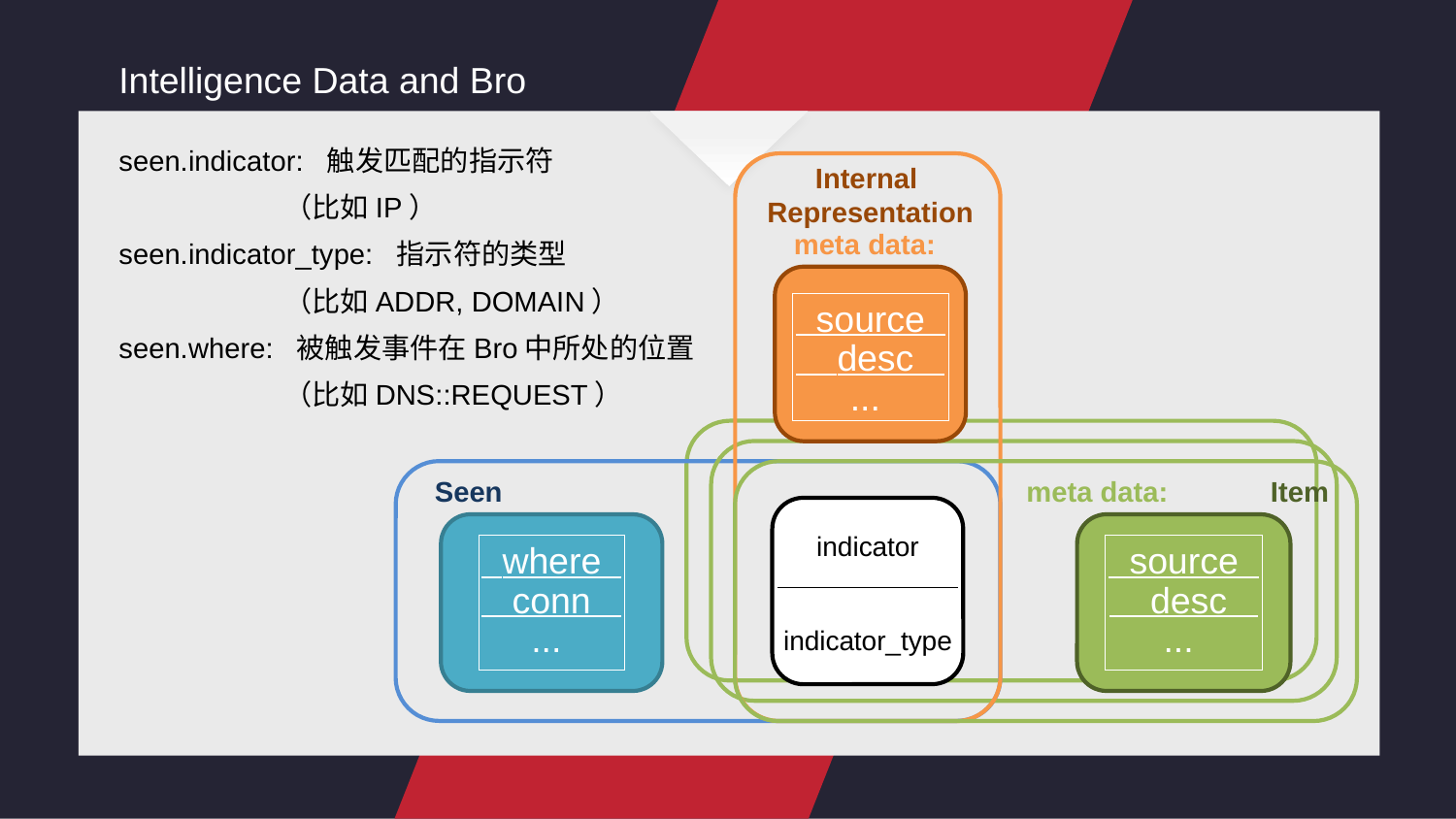

Intelligence Data and Bro
seen.indicator:  触发匹配的指示符
                         （比如IP）
seen.indicator_type:  指示符的类型
                         （比如ADDR, DOMAIN）
seen.where:  被触发事件在Bro中所处的位置
                         （比如DNS::REQUEST）

Internal
Representation
meta data:

  source
    desc
...

Seen
meta data:
Item

indicator

indicator_type
  where
   conn
...
  source
    desc
...